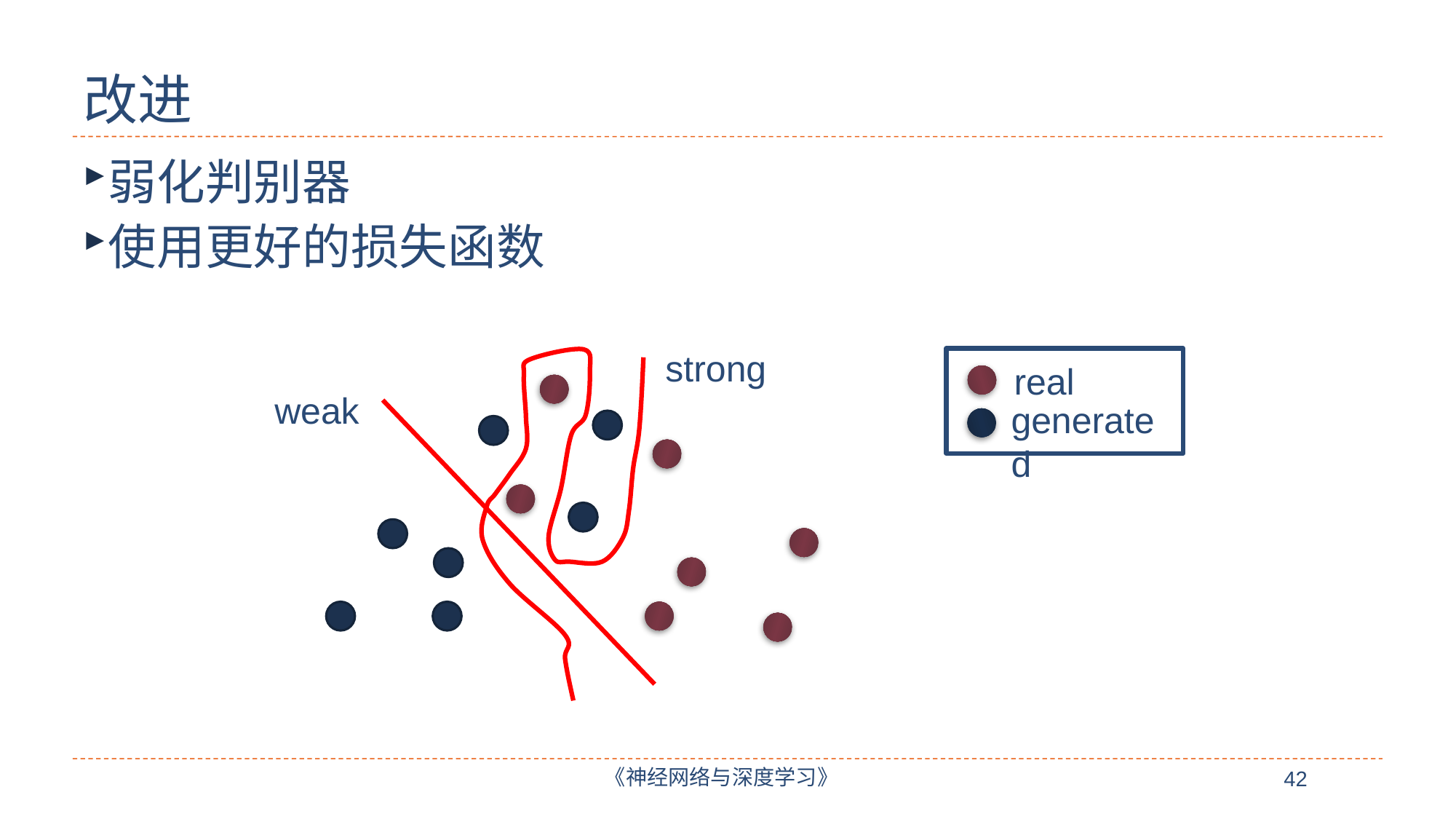

# 改进
弱化判别器
使用更好的损失函数
strong

real

generated

weak